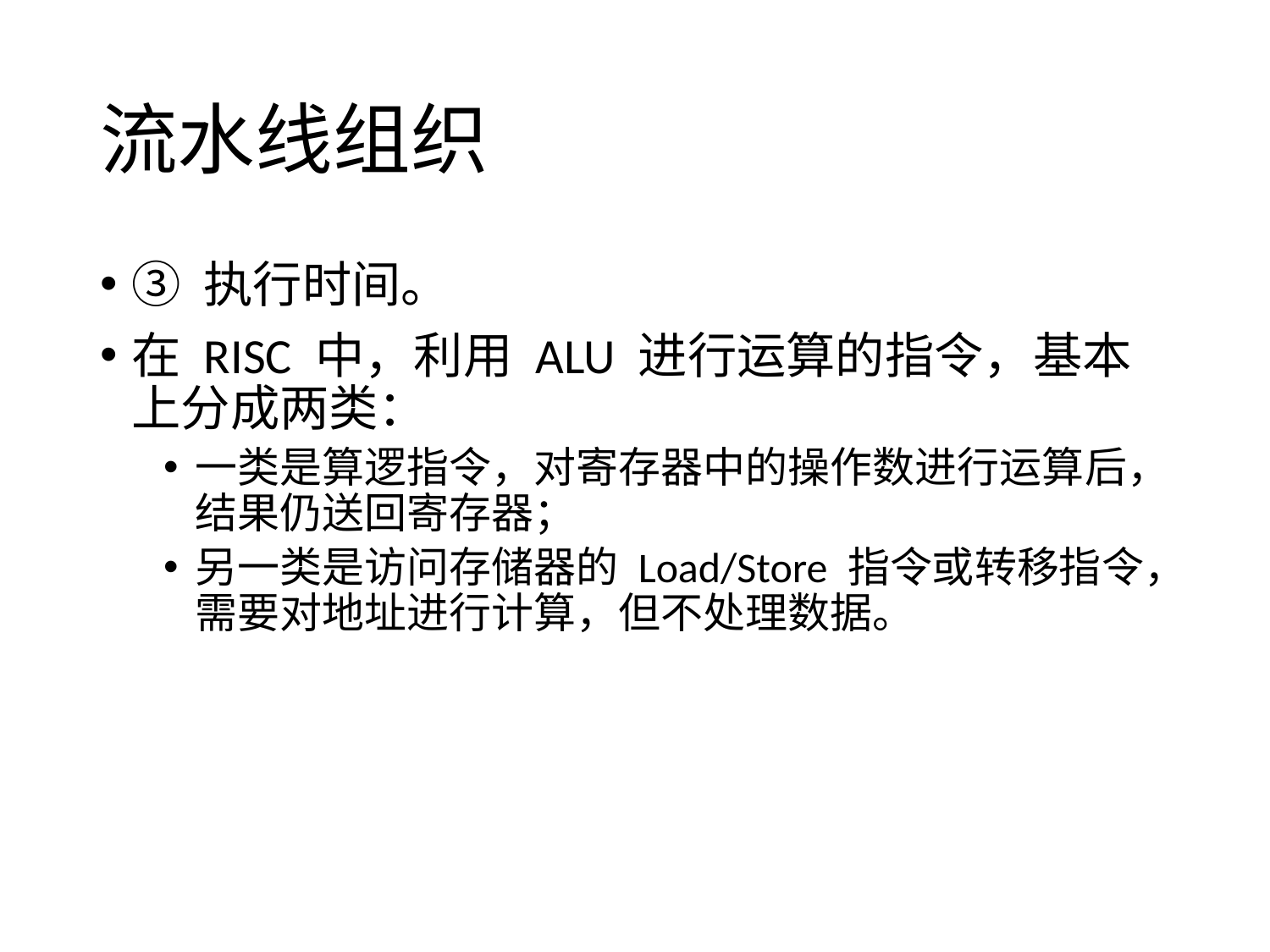

# 流水线组织
③ 执行时间。
在 RISC 中，利用 ALU 进行运算的指令，基本上分成两类：
一类是算逻指令，对寄存器中的操作数进行运算后，结果仍送回寄存器；
另一类是访问存储器的 Load/Store 指令或转移指令，需要对地址进行计算，但不处理数据。